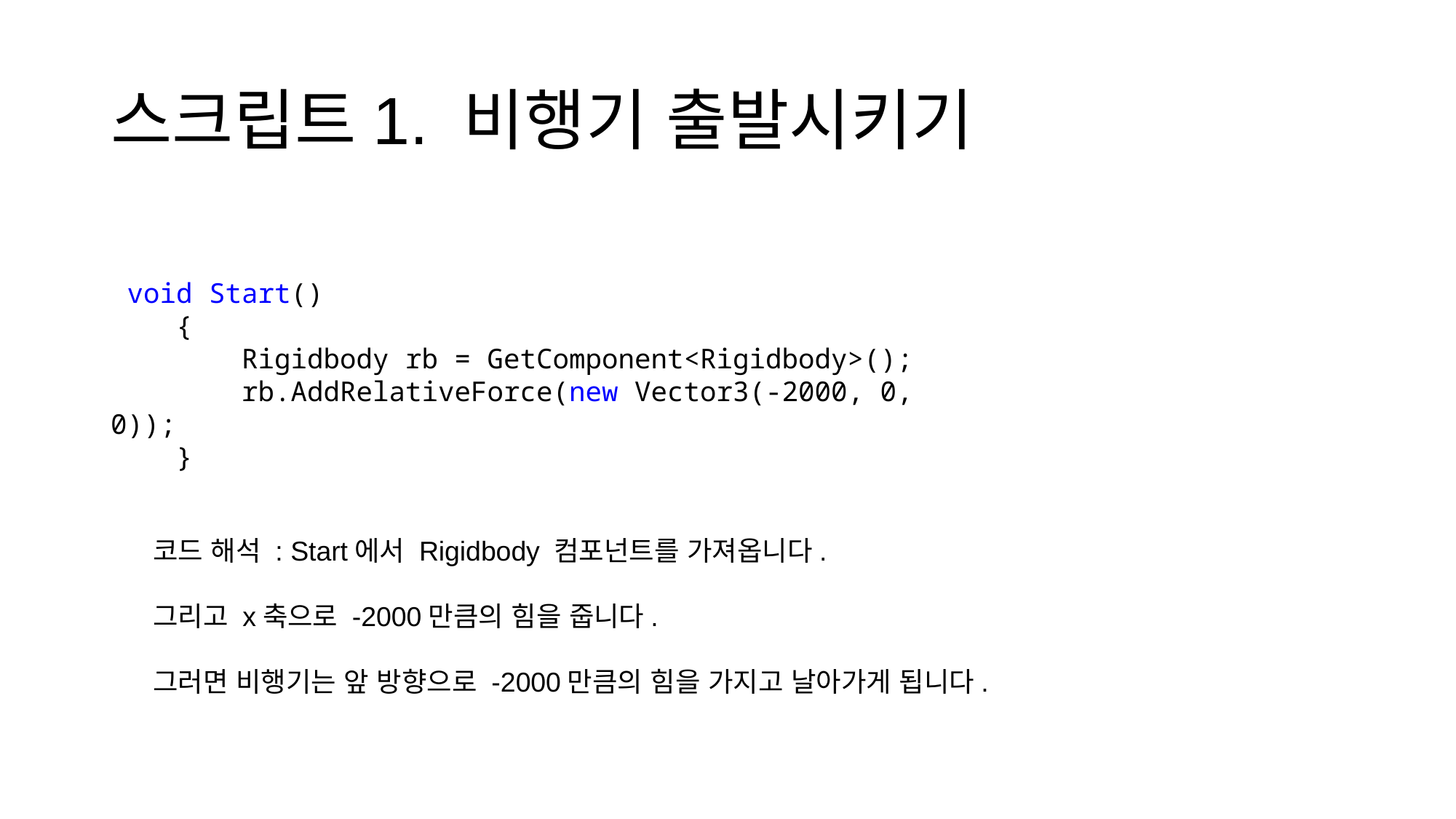

# 스크립트1. 비행기 출발시키기
 void Start()
    {
        Rigidbody rb = GetComponent<Rigidbody>();
        rb.AddRelativeForce(new Vector3(-2000, 0, 0));
    }
코드 해석 : Start에서 Rigidbody 컴포넌트를 가져옵니다.

그리고 x축으로 -2000만큼의 힘을 줍니다.

그러면 비행기는 앞 방향으로 -2000만큼의 힘을 가지고 날아가게 됩니다.